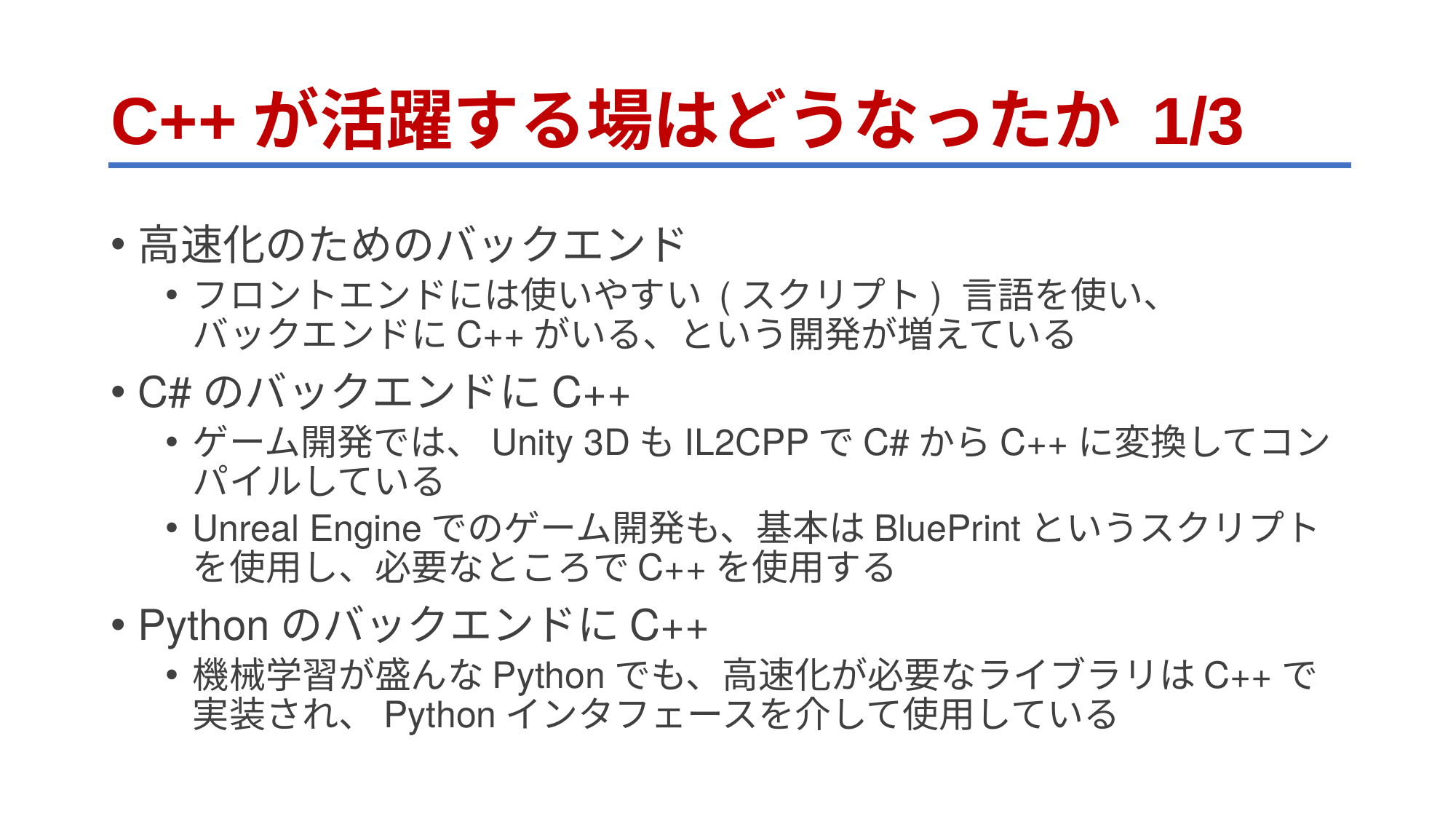

# C++が活躍する場はどうなったか 1/3
高速化のためのバックエンド
フロントエンドには使いやすい (スクリプト) 言語を使い、
バックエンドにC++がいる、という開発が増えている
C#のバックエンドにC++
ゲーム開発では、Unity 3DもIL2CPPでC#からC++に変換してコンパイルしている
Unreal Engineでのゲーム開発も、基本はBluePrintというスクリプトを使用し、必要なところでC++を使用する
PythonのバックエンドにC++
機械学習が盛んなPythonでも、高速化が必要なライブラリはC++で
実装され、Pythonインタフェースを介して使用している